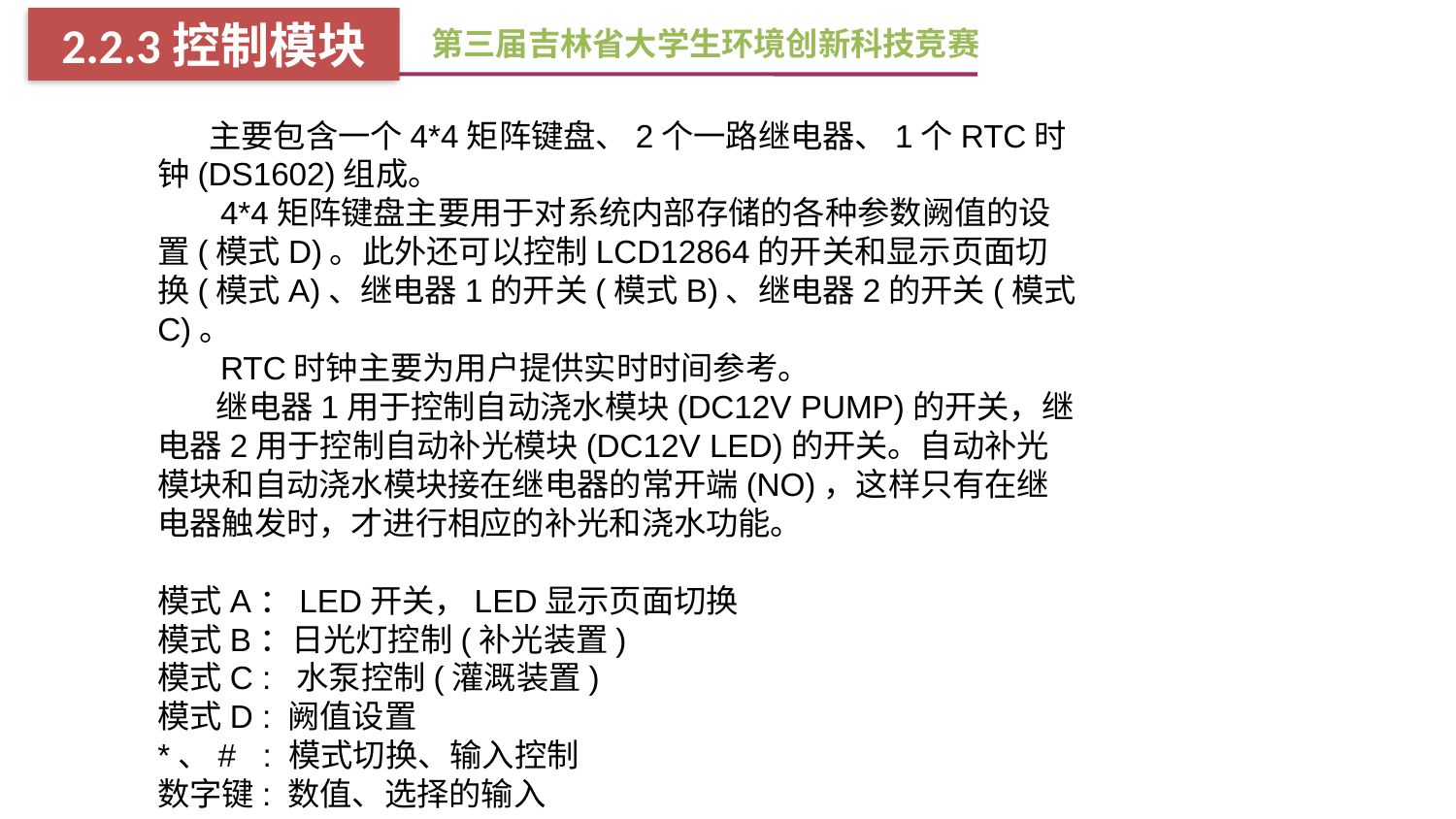

第三届吉林省大学生环境创新科技竞赛
2.2.3控制模块

      主要包含一个4*4矩阵键盘、2个一路继电器、1个RTC时钟(DS1602)组成。
       4*4矩阵键盘主要用于对系统内部存储的各种参数阙值的设置(模式D)。此外还可以控制LCD12864的开关和显示页面切换(模式A)、继电器1的开关(模式B)、继电器2的开关(模式C)。
       RTC时钟主要为用户提供实时时间参考。
       继电器1用于控制自动浇水模块(DC12V PUMP)的开关，继电器2用于控制自动补光模块(DC12V LED)的开关。自动补光模块和自动浇水模块接在继电器的常开端(NO)，这样只有在继电器触发时，才进行相应的补光和浇水功能。

模式A：LED开关，LED显示页面切换
模式B：日光灯控制(补光装置)
模式C :  水泵控制(灌溉装置)
模式D : 阙值设置
*、#   : 模式切换、输入控制
数字键: 数值、选择的输入